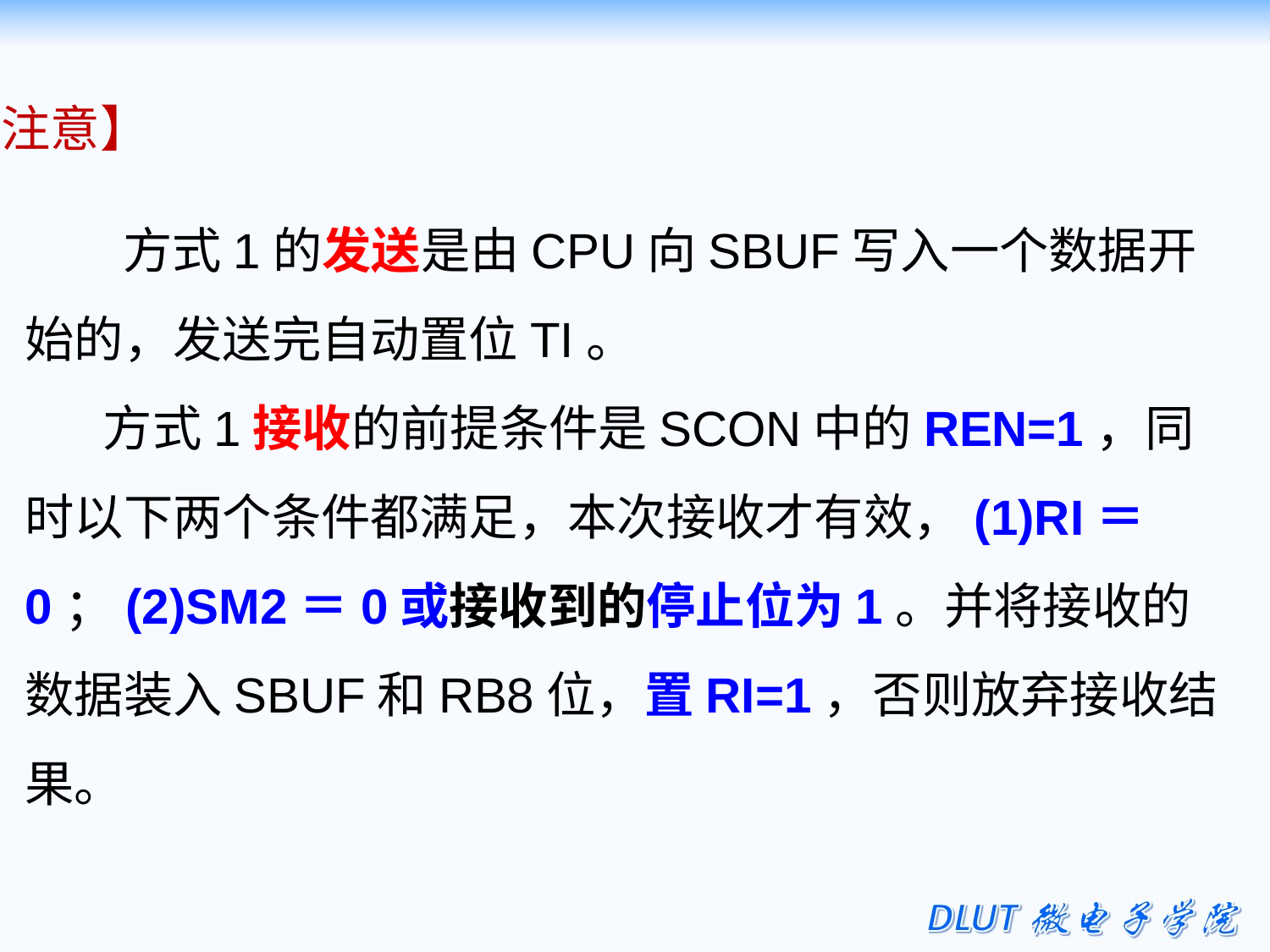

【注意】
 方式1的发送是由CPU向SBUF写入一个数据开始的，发送完自动置位TI。
      方式1接收的前提条件是SCON中的REN=1，同时以下两个条件都满足，本次接收才有效，(1)RI＝0；(2)SM2＝0或接收到的停止位为1。并将接收的数据装入SBUF和RB8位，置RI=1，否则放弃接收结果。